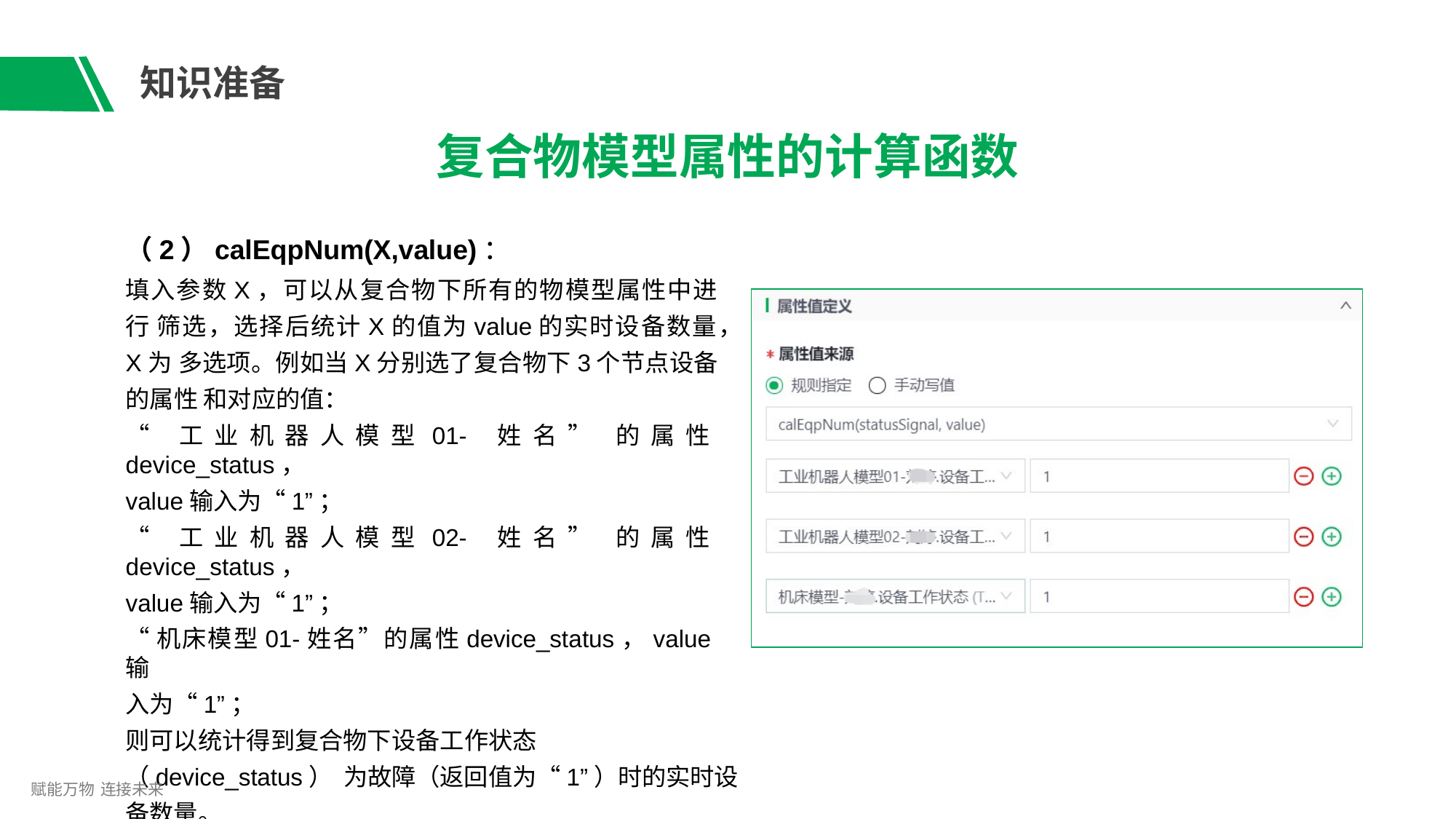

# 知识准备
复合物模型属性的计算函数
（2）calEqpNum(X,value)：
填入参数X，可以从复合物下所有的物模型属性中进行 筛选，选择后统计X的值为value的实时设备数量，X为 多选项。例如当X分别选了复合物下3个节点设备的属性 和对应的值：
“ 工业机器人模型01- 姓名” 的属性device_status，
value输入为“1”；
“ 工业机器人模型02- 姓名” 的属性device_status，
value输入为“1”；
“机床模型01-姓名”的属性device_status，value输
入为“1”；
则可以统计得到复合物下设备工作状态（device_status）  为故障（返回值为“1”）时的实时设备数量。

赋能万物 连接未来